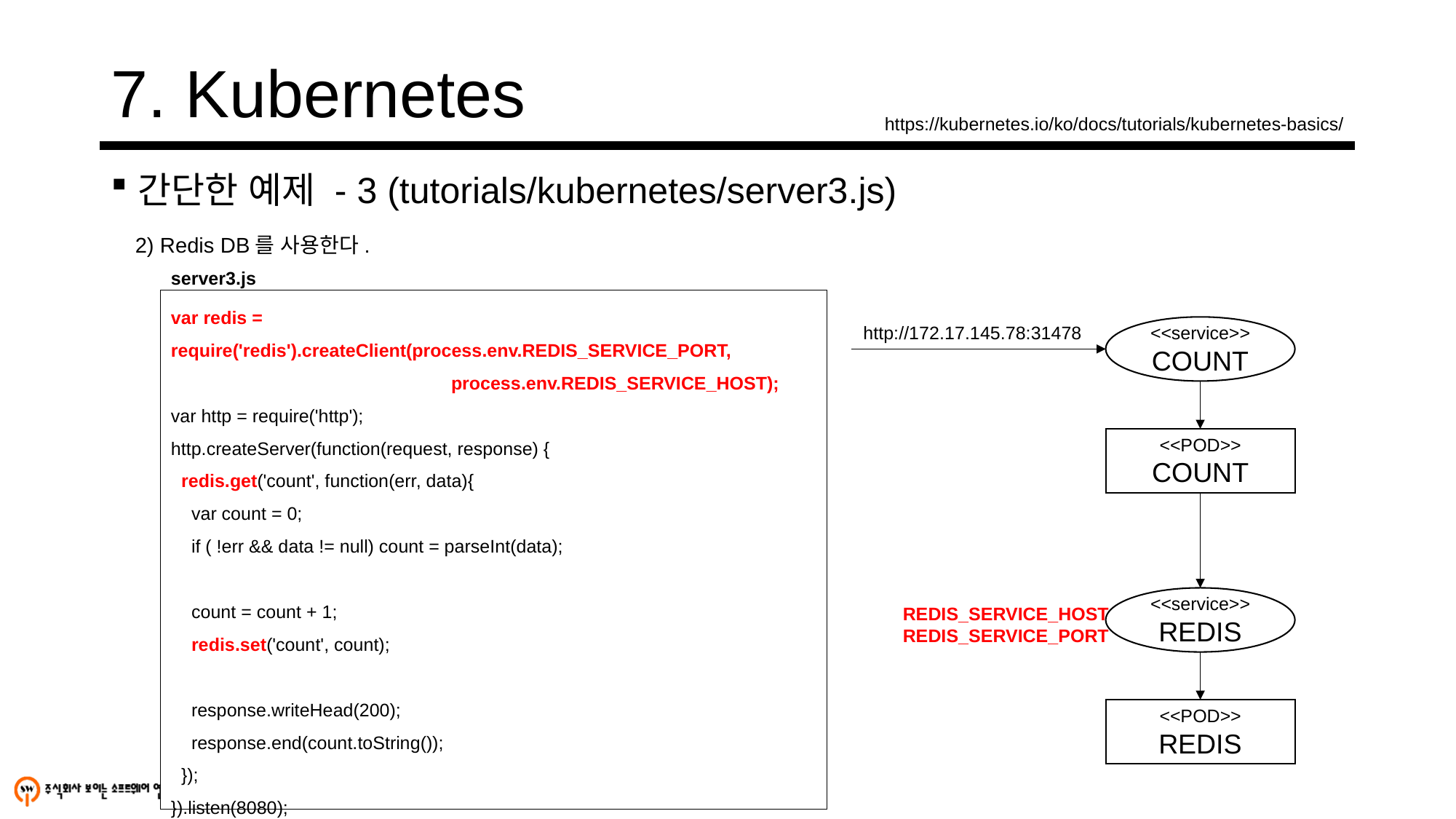

# 7. Kubernetes
https://kubernetes.io/ko/docs/tutorials/kubernetes-basics/
간단한 예제 - 3 (tutorials/kubernetes/server3.js)
2) Redis DB를 사용한다.
server3.js
var redis = require('redis').createClient(process.env.REDIS_SERVICE_PORT,
                                                       process.env.REDIS_SERVICE_HOST);
var http = require('http');
http.createServer(function(request, response) {
  redis.get('count', function(err, data){
    var count = 0;
    if ( !err && data != null) count = parseInt(data);

    count = count + 1;
    redis.set('count', count);

    response.writeHead(200);
    response.end(count.toString());
  });
}).listen(8080);
http://172.17.145.78:31478
<<service>>
COUNT
<<POD>>
COUNT
<<service>>
REDIS
REDIS_SERVICE_HOST
REDIS_SERVICE_PORT
<<POD>>
REDIS